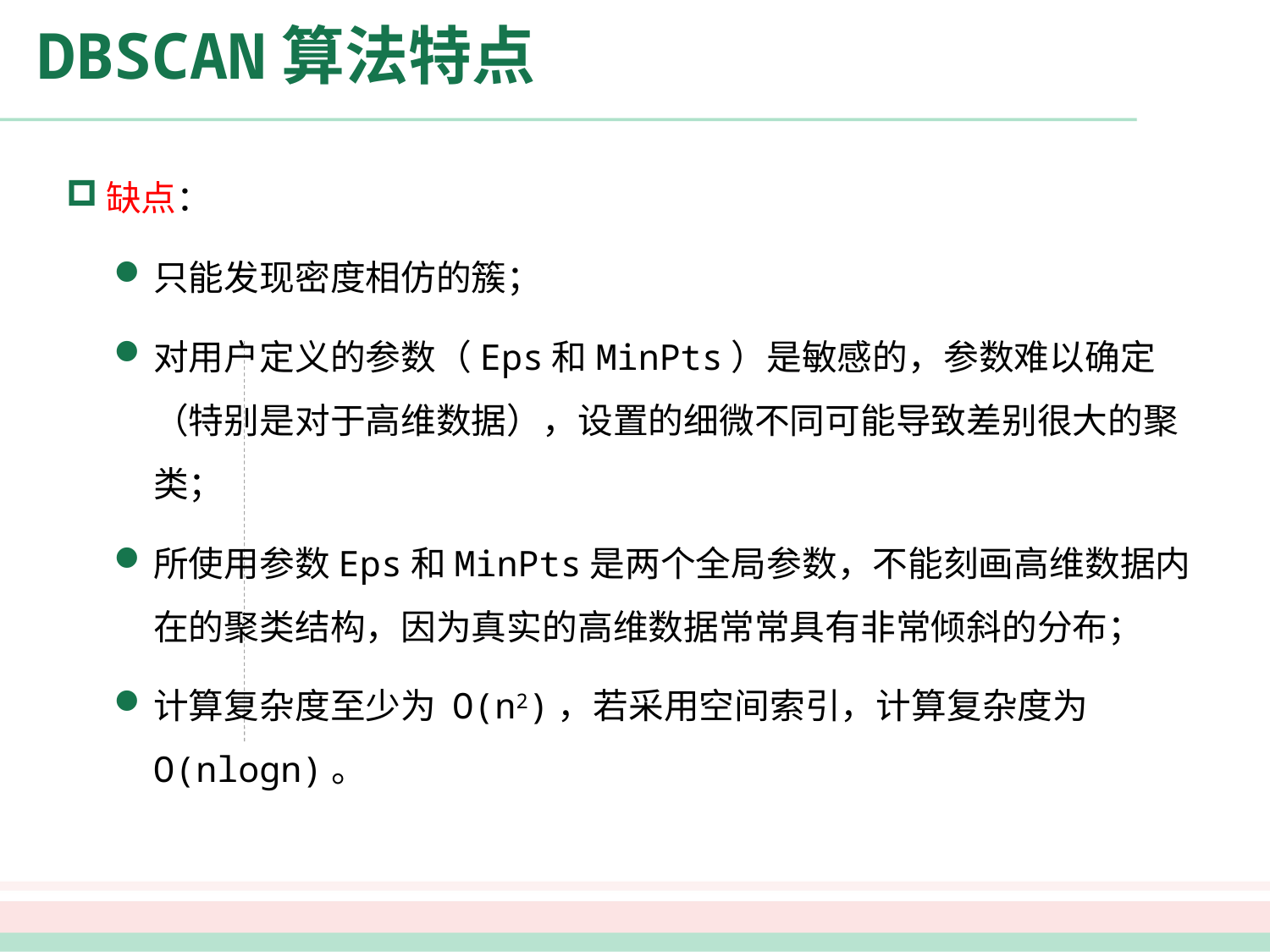

DBSCAN算法特点
缺点：
只能发现密度相仿的簇；
对用户定义的参数（Eps和MinPts）是敏感的，参数难以确定（特别是对于高维数据），设置的细微不同可能导致差别很大的聚类；
所使用参数Eps和MinPts是两个全局参数，不能刻画高维数据内在的聚类结构，因为真实的高维数据常常具有非常倾斜的分布；
计算复杂度至少为 O(n2)，若采用空间索引，计算复杂度为 O(nlogn)。